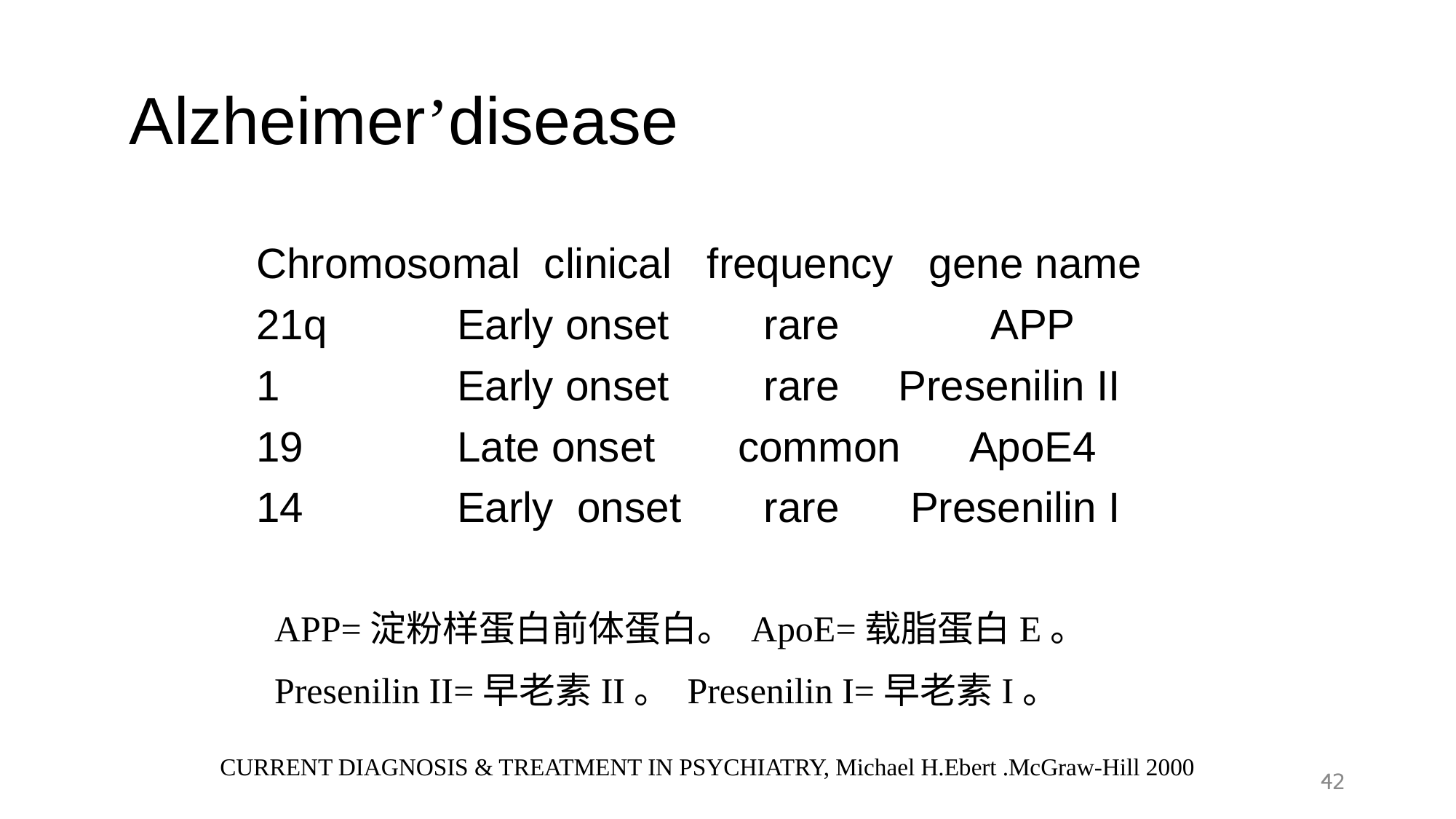

# Alzheimer’disease
Chromosomal  clinical   frequency   gene name
21q           Early onset        rare             APP
1               Early onset        rare     Presenilin II
19             Late onset       common      ApoE4
14             Early  onset       rare      Presenilin I
APP=淀粉样蛋白前体蛋白。 ApoE=载脂蛋白E。
Presenilin II=早老素II。 Presenilin I=早老素I。
CURRENT DIAGNOSIS & TREATMENT IN PSYCHIATRY, Michael H.Ebert .McGraw-Hill 2000
42